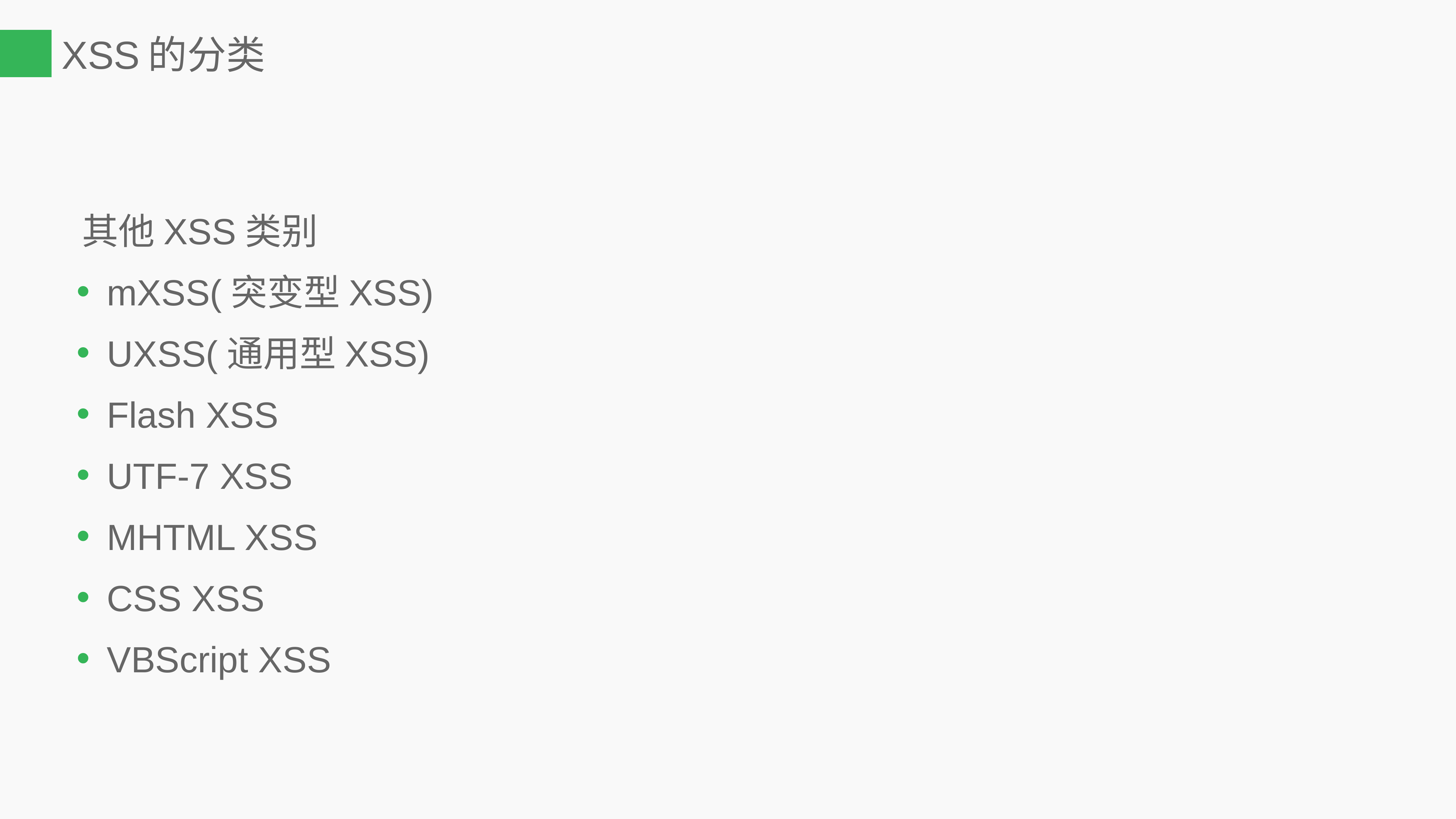

# XSS的分类
 其他XSS类别
mXSS(突变型XSS)
UXSS(通用型XSS)
Flash XSS
UTF-7 XSS
MHTML XSS
CSS XSS
VBScript XSS